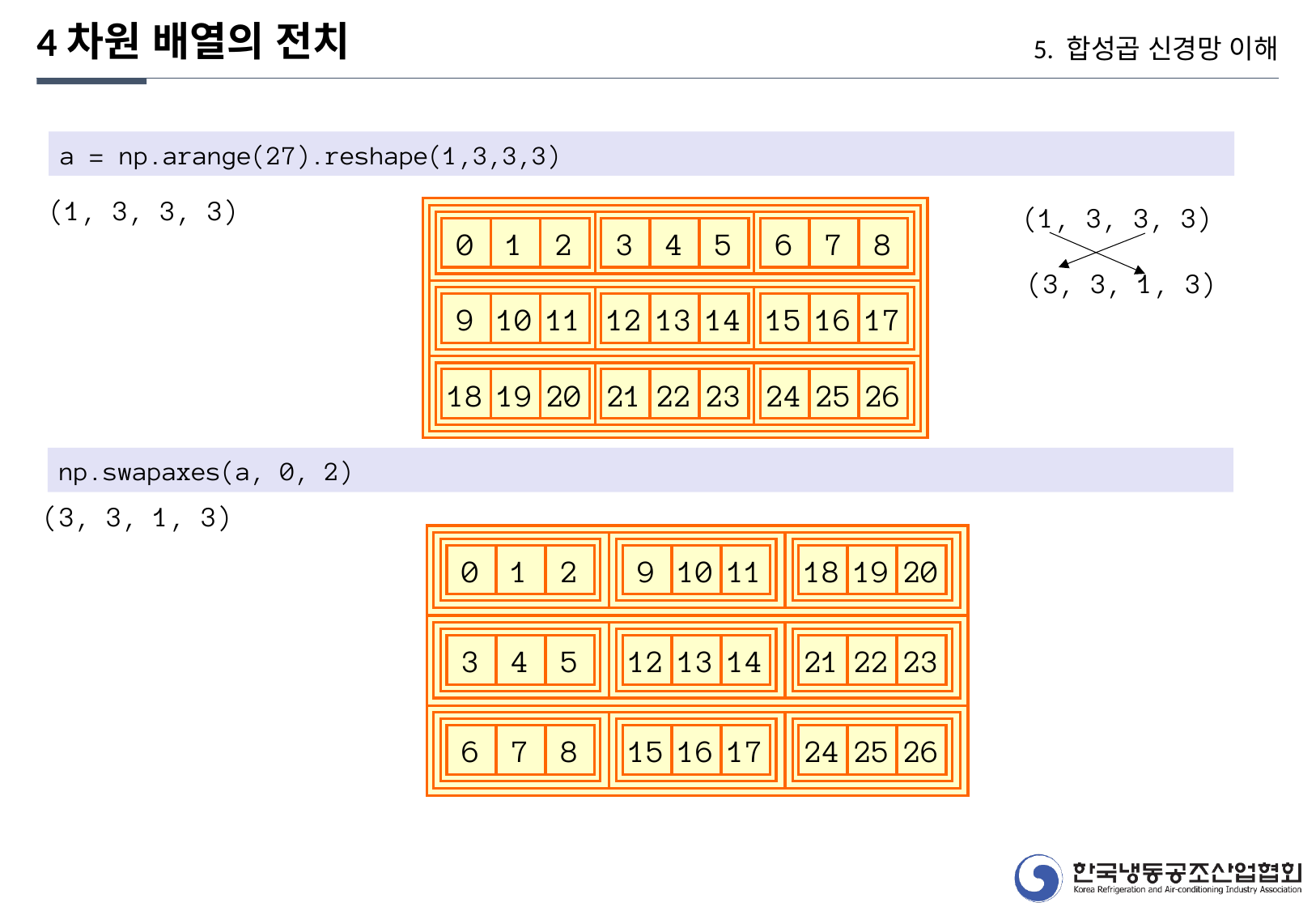

4차원 배열의 전치
5. 합성곱 신경망 이해
a = np.arange(27).reshape(1,3,3,3)
(1, 3, 3, 3)
(1, 3, 3, 3)

0
1
2
3
4
5
6
7
8
(3, 3, 1, 3)

9
10
11
12
13
14
15
16
17

18
19
20
21
22
23
24
25
26
np.swapaxes(a, 0, 2)
(3, 3, 1, 3)

0
1
2
9
10
11
18
19
20

3
4
5
12
13
14
21
22
23

6
7
8
15
16
17
24
25
26